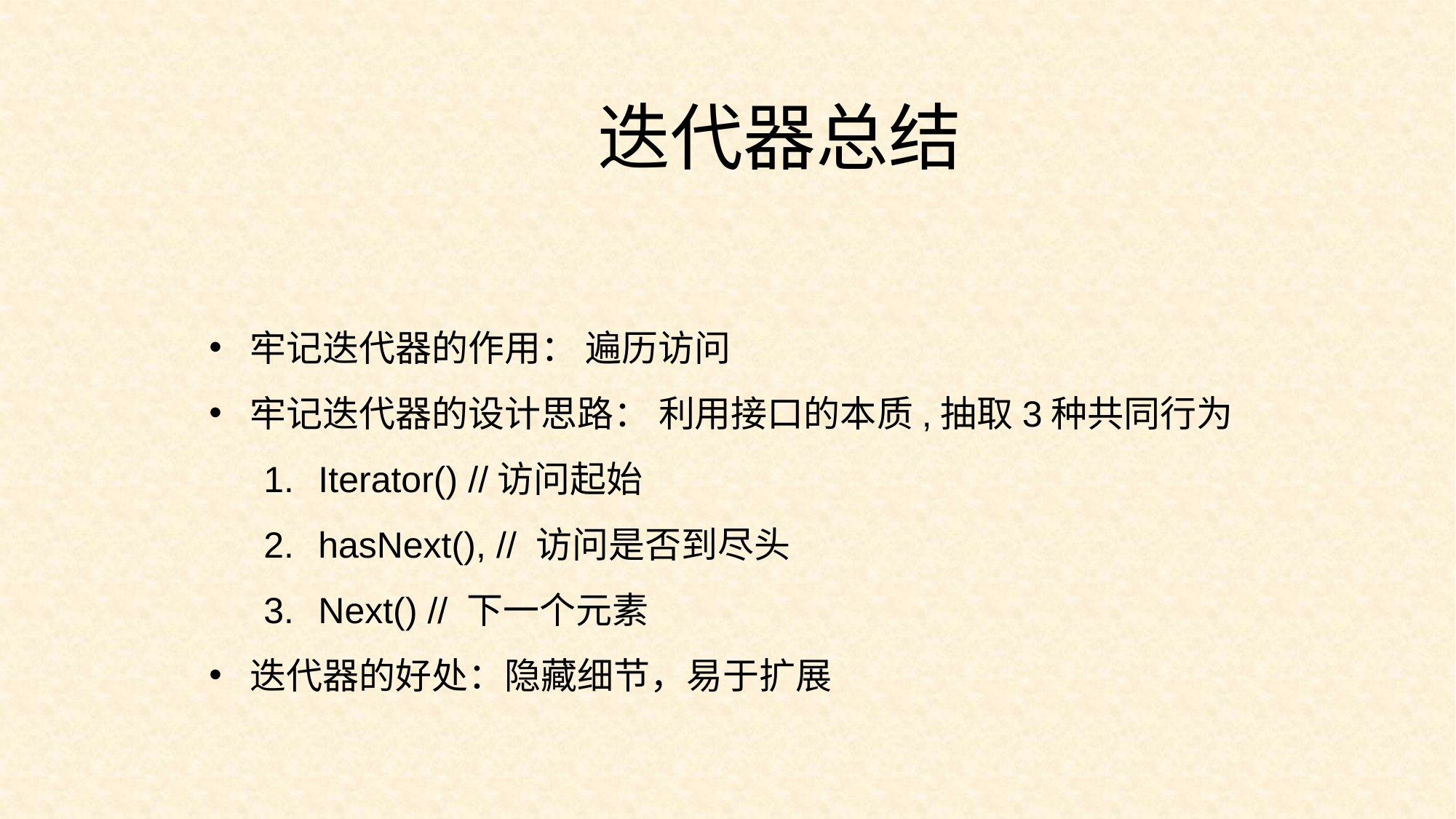

迭代器总结
牢记迭代器的作用： 遍历访问
牢记迭代器的设计思路： 利用接口的本质,抽取3种共同行为
Iterator() //访问起始
hasNext(), // 访问是否到尽头
Next() // 下一个元素
迭代器的好处：隐藏细节，易于扩展